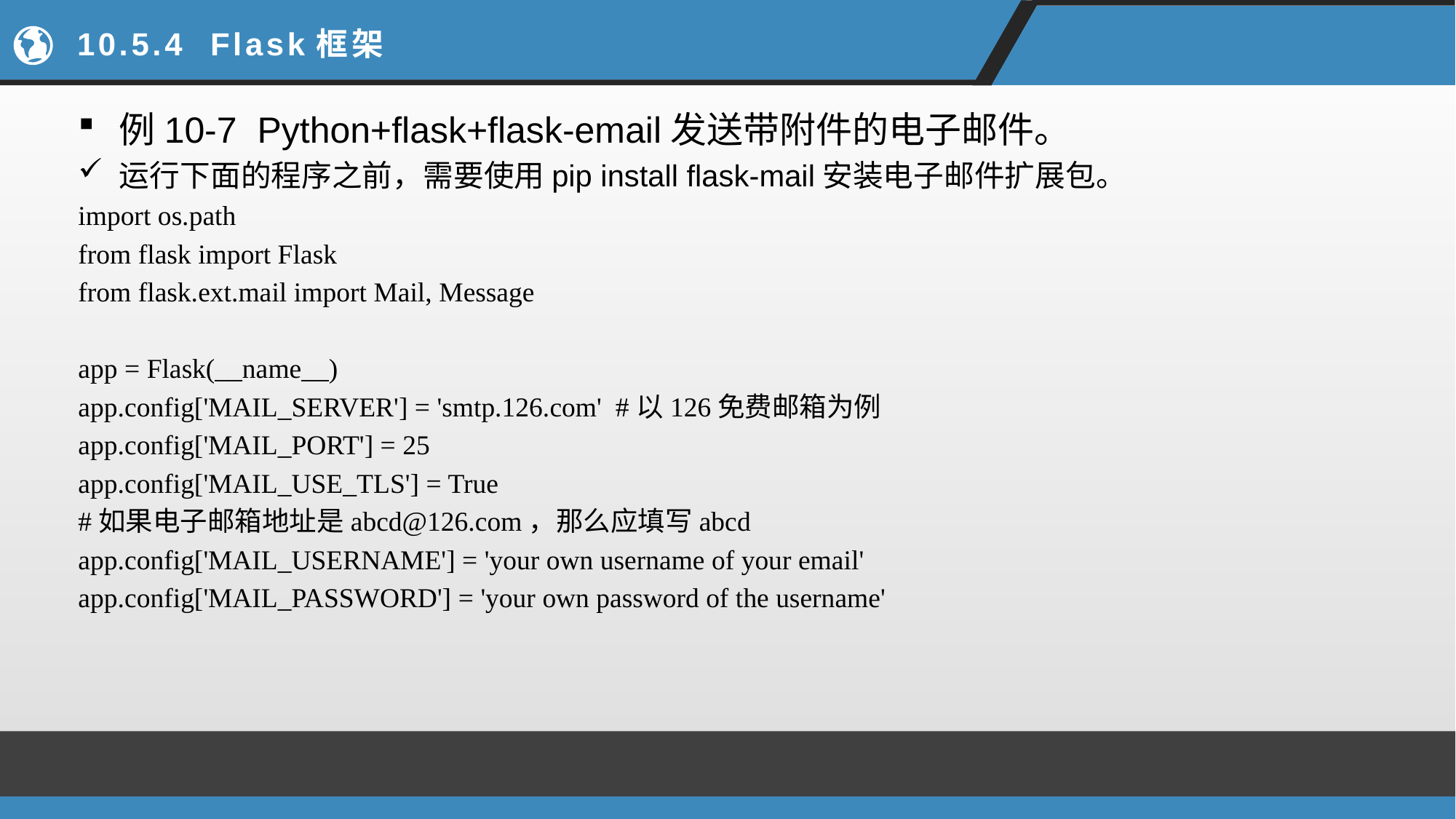

# 10.5.4  Flask框架

例10-7  Python+flask+flask-email发送带附件的电子邮件。
运行下面的程序之前，需要使用pip install flask-mail安装电子邮件扩展包。
import os.path
from flask import Flask
from flask.ext.mail import Mail, Message

app = Flask(__name__)
app.config['MAIL_SERVER'] = 'smtp.126.com'  #以126免费邮箱为例
app.config['MAIL_PORT'] = 25
app.config['MAIL_USE_TLS'] = True
#如果电子邮箱地址是abcd@126.com，那么应填写abcd
app.config['MAIL_USERNAME'] = 'your own username of your email'
app.config['MAIL_PASSWORD'] = 'your own password of the username'